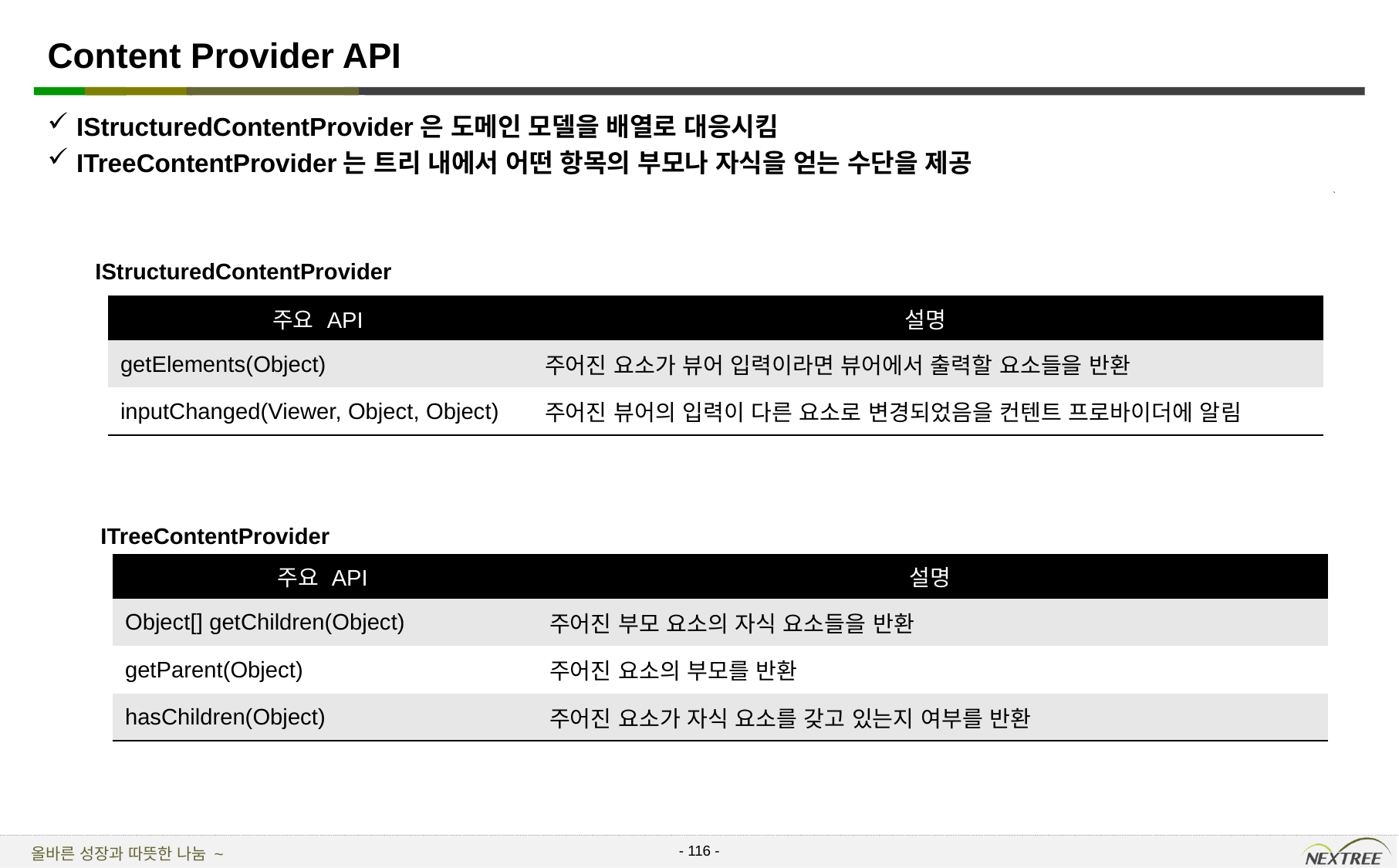

# Content Provider API
IStructuredContentProvider은 도메인 모델을 배열로 대응시킴
ITreeContentProvider는 트리 내에서 어떤 항목의 부모나 자식을 얻는 수단을 제공
IStructuredContentProvider
| 주요 API | 설명 |
| --- | --- |
| getElements(Object) | 주어진 요소가 뷰어 입력이라면 뷰어에서 출력할 요소들을 반환 |
| inputChanged(Viewer, Object, Object) | 주어진 뷰어의 입력이 다른 요소로 변경되었음을 컨텐트 프로바이더에 알림 |
ITreeContentProvider
| 주요 API | 설명 |
| --- | --- |
| Object[] getChildren(Object) | 주어진 부모 요소의 자식 요소들을 반환 |
| getParent(Object) | 주어진 요소의 부모를 반환 |
| hasChildren(Object) | 주어진 요소가 자식 요소를 갖고 있는지 여부를 반환 |